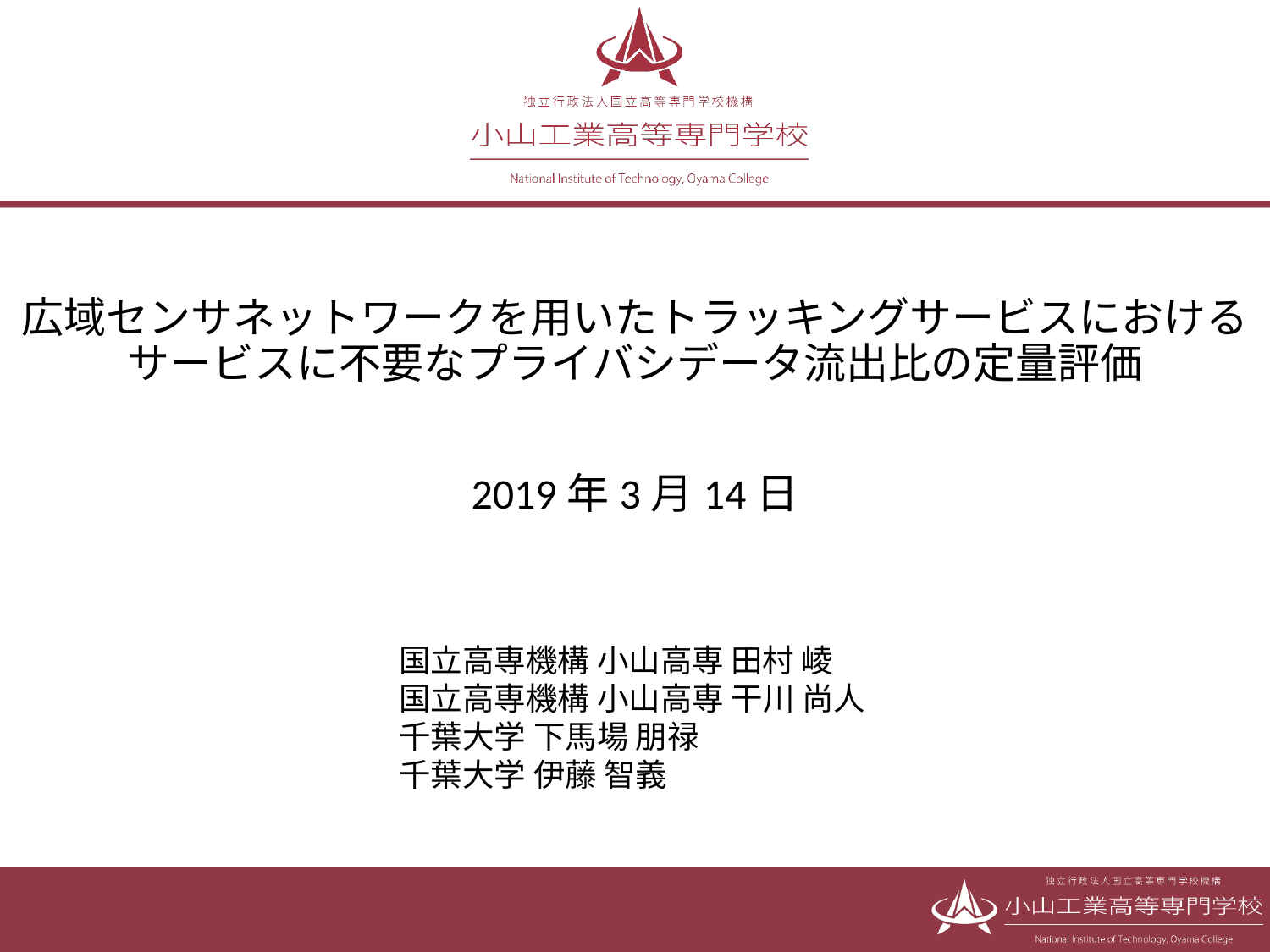

# 広域センサネットワークを用いたトラッキングサービスにおける サービスに不要なプライバシデータ流出比の定量評価
2019年3月14日

国立高専機構 小山高専 田村 崚
国立高専機構 小山高専 干川 尚人
千葉大学 下馬場 朋禄
千葉大学 伊藤 智義